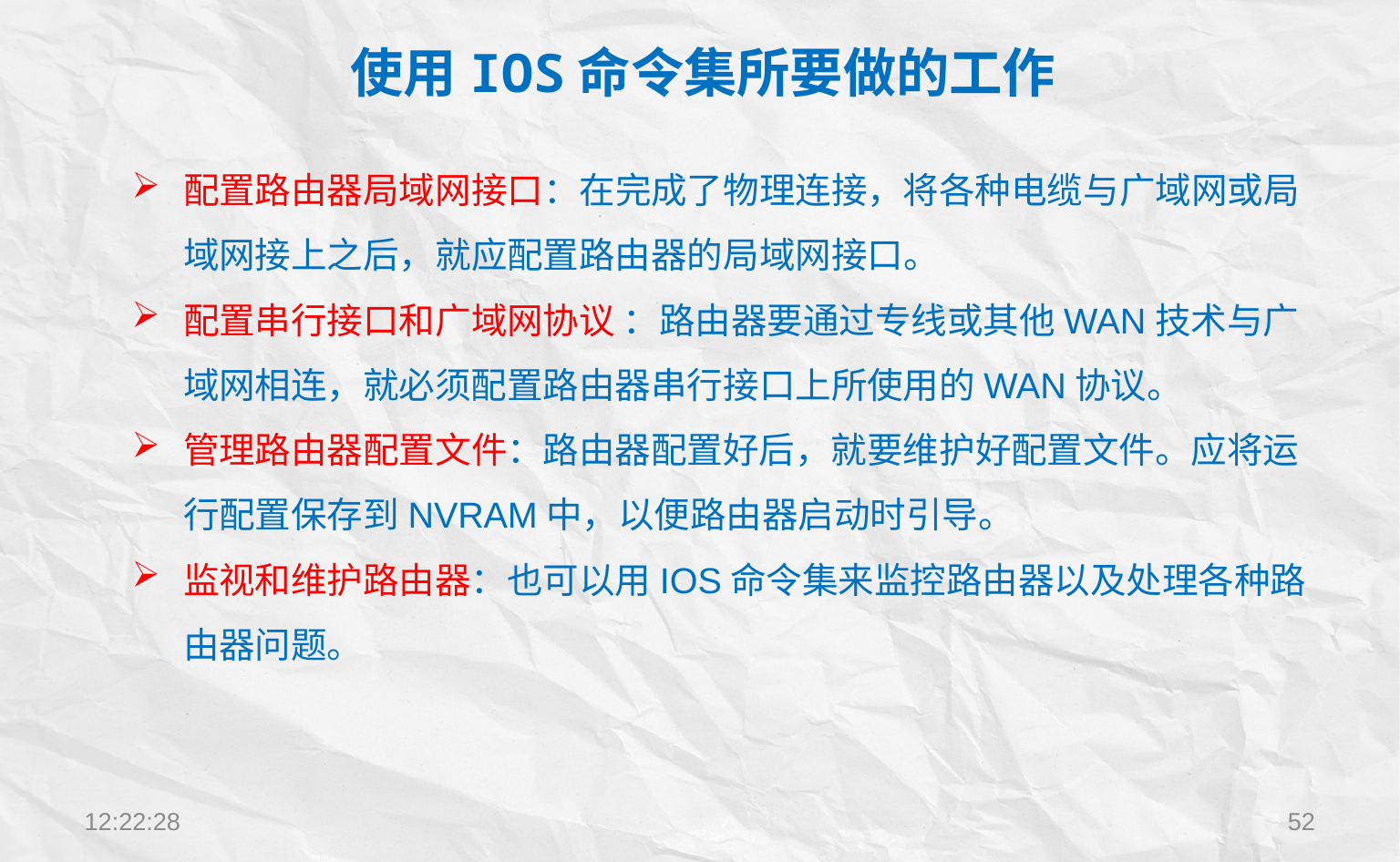

使用IOS命令集所要做的工作
配置路由器局域网接口：在完成了物理连接，将各种电缆与广域网或局域网接上之后，就应配置路由器的局域网接口。
配置串行接口和广域网协议 ：路由器要通过专线或其他WAN技术与广域网相连，就必须配置路由器串行接口上所使用的WAN协议。
管理路由器配置文件：路由器配置好后，就要维护好配置文件。应将运行配置保存到NVRAM中，以便路由器启动时引导。
监视和维护路由器：也可以用IOS命令集来监控路由器以及处理各种路由器问题。
12:22:28
52